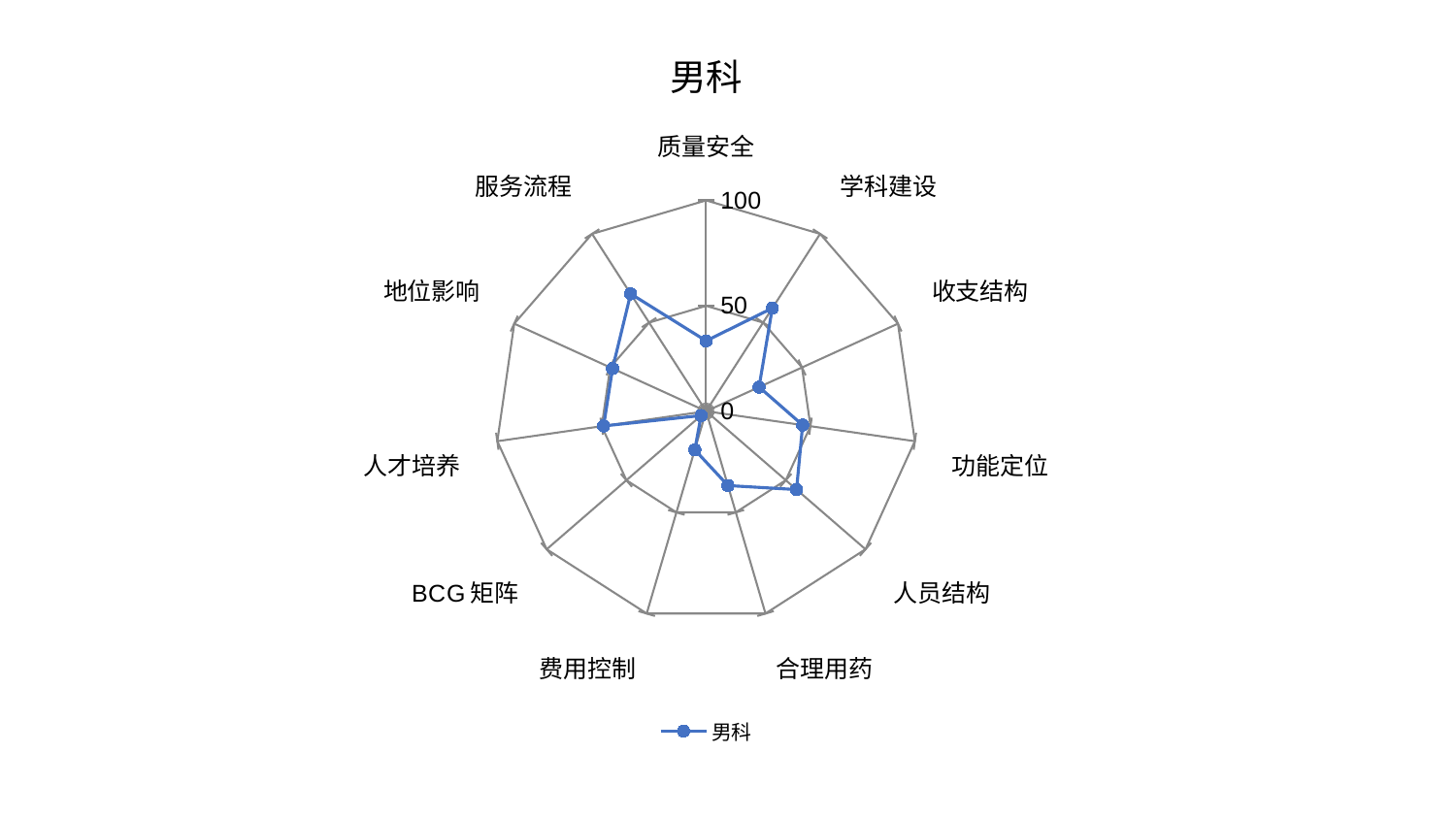

### Chart: 男科

| Category | 男科 |
|---|---|
| 质量安全 | 33.39077904057369 |
| 学科建设 | 58.084591777848566 |
| 收支结构 | 27.61250354504189 |
| 功能定位 | 46.24869476862388 |
| 人员结构 | 56.760091307730185 |
| 合理用药 | 36.751395682863006 |
| 费用控制 | 19.09310957143805 |
| BCG矩阵 | 3.1427577790153576 |
| 人才培养 | 49.111799833713626 |
| 地位影响 | 48.77554366093198 |
| 服务流程 | 66.18742475477096 |
140